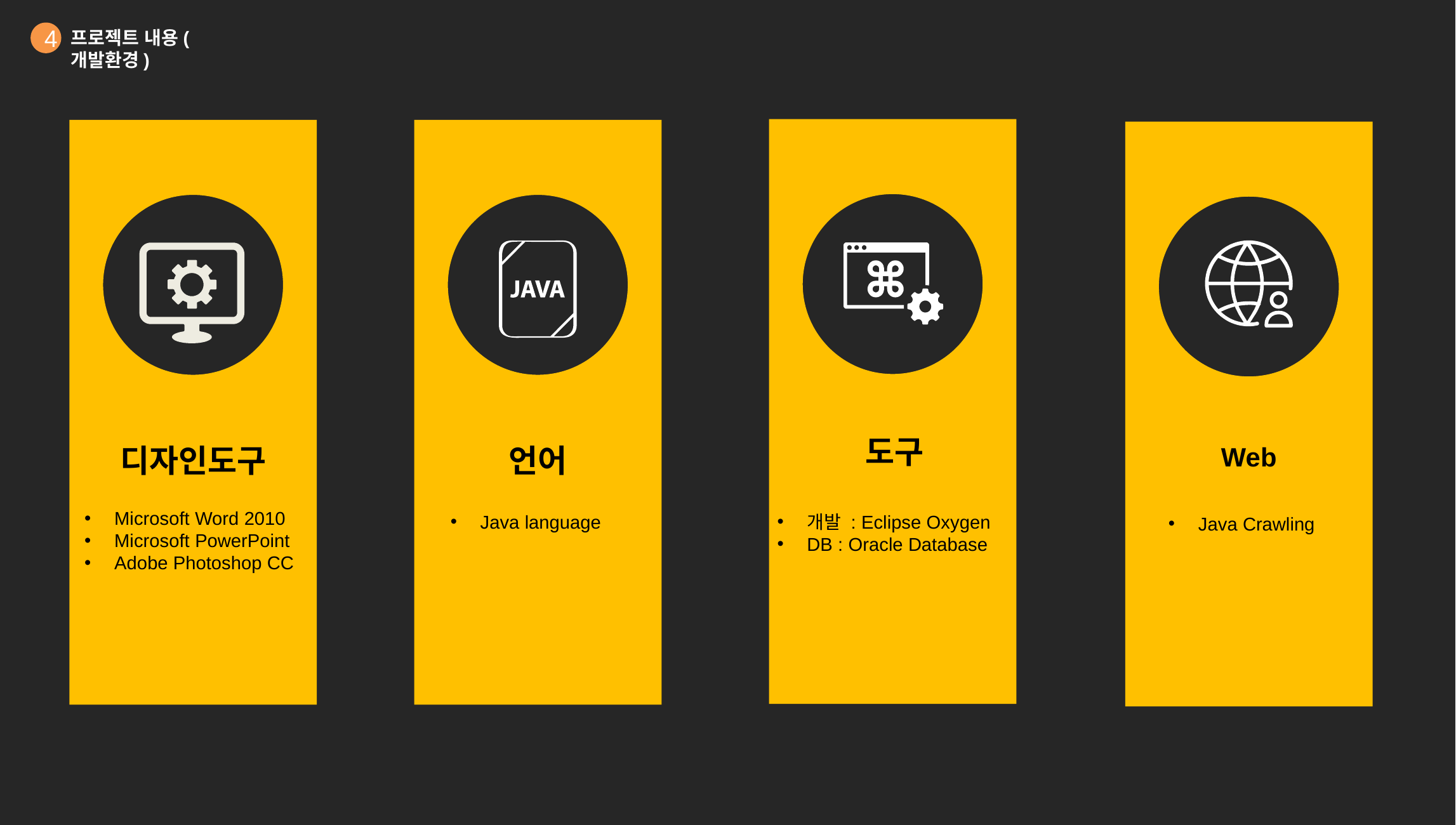

프로젝트 내용(개발환경)
4

도구
Web
디자인도구
언어
Microsoft Word 2010
Microsoft PowerPoint
Adobe Photoshop CC
Java language
개발 : Eclipse Oxygen
DB : Oracle Database

Java Crawling